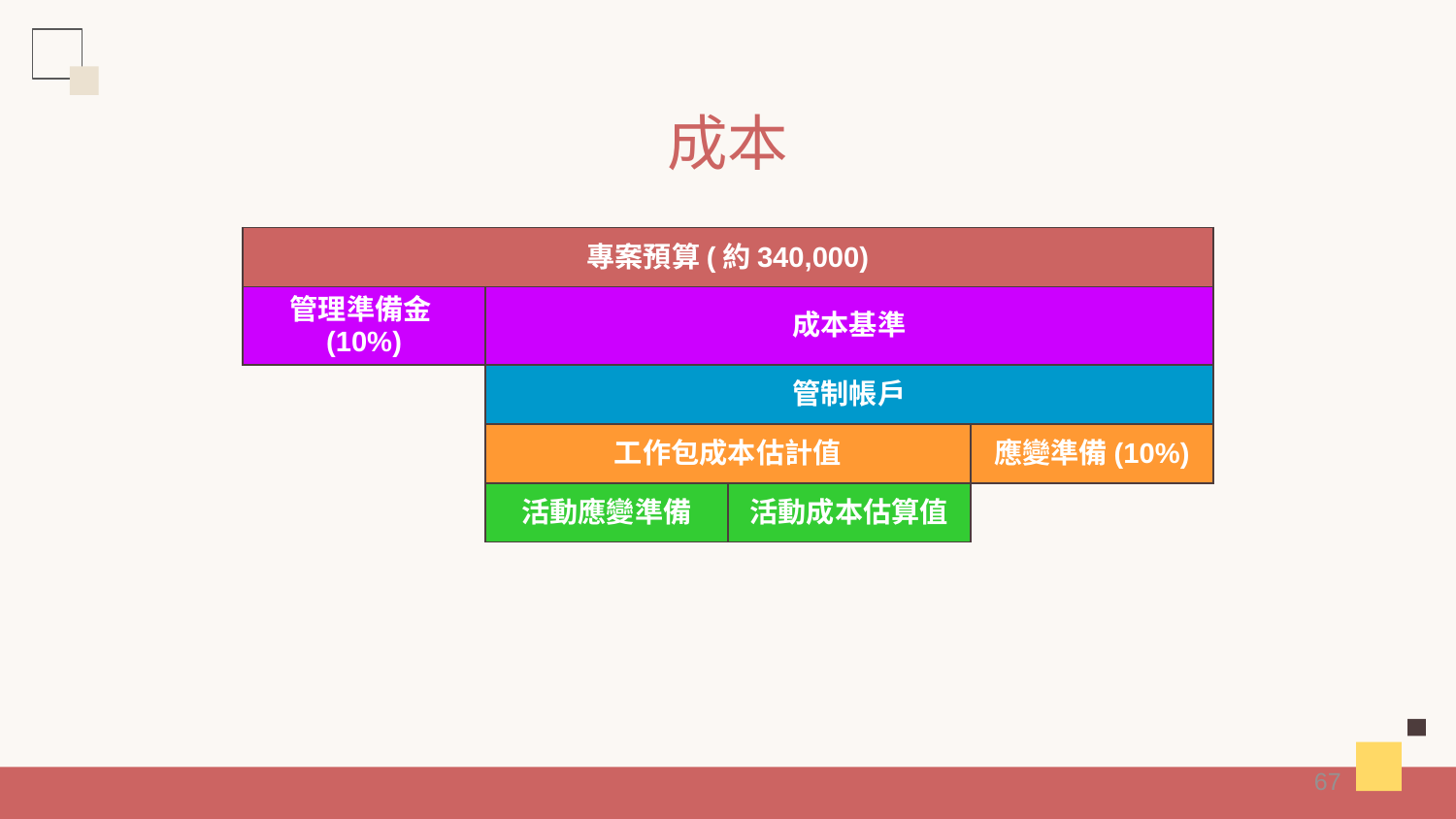

# 成本
| 專案預算(約340,000) |  |  |  |
| --- | --- | --- | --- |
| 管理準備金(10%) | 成本基準 |  |  |
|  | 管制帳戶 |  |  |
|  | 工作包成本估計值 |  | 應變準備(10%) |
|  | 活動應變準備 | 活動成本估算值 |  |
67